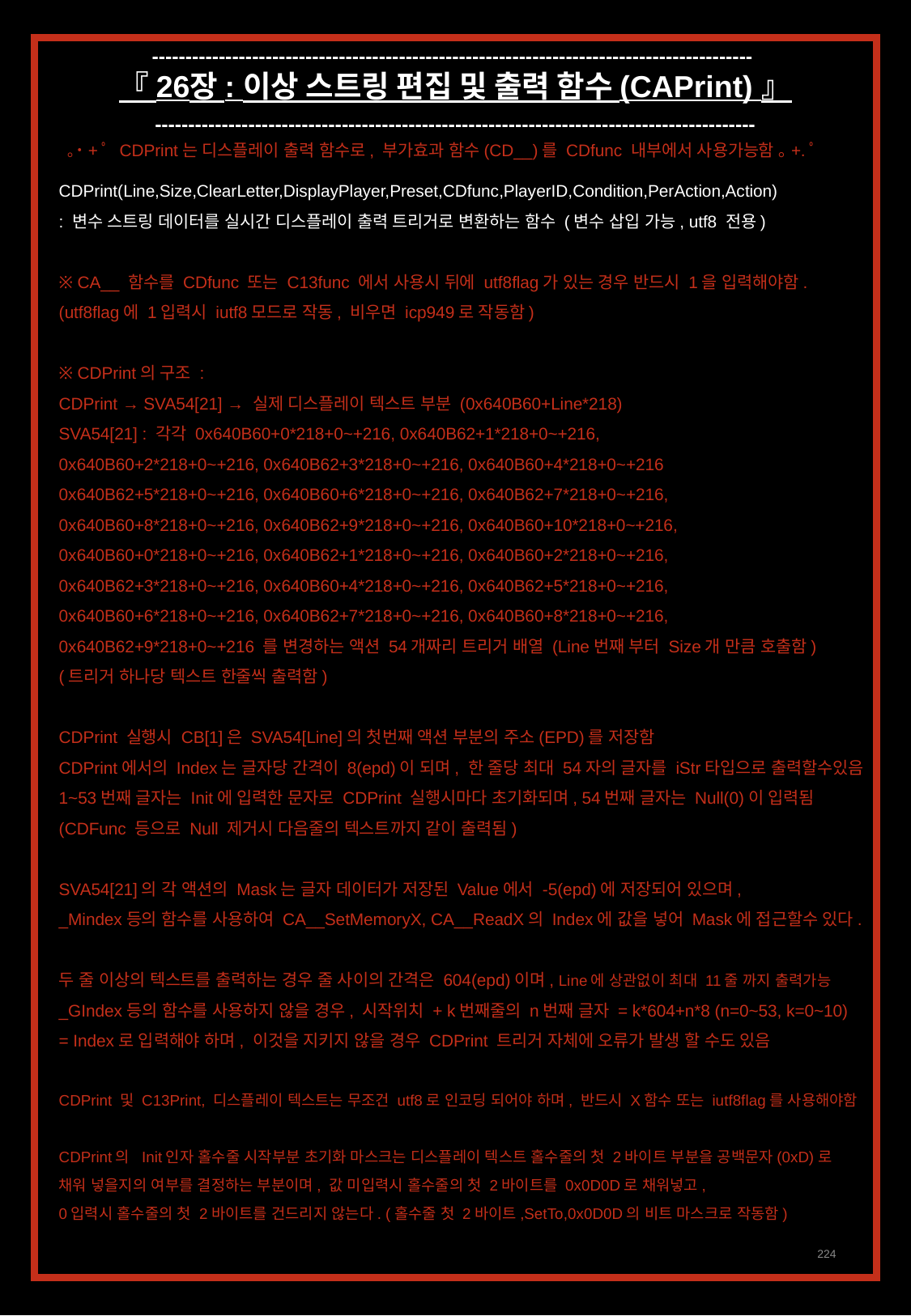

------------------------------------------------------------------------------------------
『 26장 : 이상 스트링 편집 및 출력 함수 (CAPrint) 』
------------------------------------------------------------------------------------------

｡˙+ﾟ CDPrint는 디스플레이 출력 함수로, 부가효과 함수(CD__)를 CDfunc 내부에서 사용가능함 ｡+.ﾟ
CDPrint(Line,Size,ClearLetter,DisplayPlayer,Preset,CDfunc,PlayerID,Condition,PerAction,Action)
: 변수 스트링 데이터를 실시간 디스플레이 출력 트리거로 변환하는 함수 (변수 삽입 가능, utf8 전용)

※ CA__ 함수를 CDfunc 또는 C13func 에서 사용시 뒤에 utf8flag가 있는 경우 반드시 1을 입력해야함.
(utf8flag에 1입력시 iutf8모드로 작동, 비우면 icp949로 작동함)

※ CDPrint의 구조 :
CDPrint → SVA54[21] → 실제 디스플레이 텍스트 부분 (0x640B60+Line*218)
SVA54[21] : 각각 0x640B60+0*218+0~+216, 0x640B62+1*218+0~+216,
0x640B60+2*218+0~+216, 0x640B62+3*218+0~+216, 0x640B60+4*218+0~+216
0x640B62+5*218+0~+216, 0x640B60+6*218+0~+216, 0x640B62+7*218+0~+216,
0x640B60+8*218+0~+216, 0x640B62+9*218+0~+216, 0x640B60+10*218+0~+216,
0x640B60+0*218+0~+216, 0x640B62+1*218+0~+216, 0x640B60+2*218+0~+216,
0x640B62+3*218+0~+216, 0x640B60+4*218+0~+216, 0x640B62+5*218+0~+216,
0x640B60+6*218+0~+216, 0x640B62+7*218+0~+216, 0x640B60+8*218+0~+216,
0x640B62+9*218+0~+216 를 변경하는 액션 54개짜리 트리거 배열 (Line번째 부터 Size개 만큼 호출함)
(트리거 하나당 텍스트 한줄씩 출력함)

CDPrint 실행시 CB[1]은 SVA54[Line]의 첫번째 액션 부분의 주소(EPD)를 저장함
CDPrint에서의 Index는 글자당 간격이 8(epd)이 되며, 한 줄당 최대 54자의 글자를 iStr타입으로 출력할수있음
1~53번째 글자는 Init에 입력한 문자로 CDPrint 실행시마다 초기화되며, 54번째 글자는 Null(0)이 입력됨
(CDFunc 등으로 Null 제거시 다음줄의 텍스트까지 같이 출력됨)

SVA54[21]의 각 액션의 Mask는 글자 데이터가 저장된 Value에서 -5(epd)에 저장되어 있으며,
_Mindex등의 함수를 사용하여 CA__SetMemoryX, CA__ReadX의 Index에 값을 넣어 Mask에 접근할수 있다.

두 줄 이상의 텍스트를 출력하는 경우 줄 사이의 간격은 604(epd)이며, Line에 상관없이 최대 11줄 까지 출력가능
_GIndex등의 함수를 사용하지 않을 경우, 시작위치 + k번째줄의 n번째 글자 = k*604+n*8 (n=0~53, k=0~10)
= Index로 입력해야 하며, 이것을 지키지 않을 경우 CDPrint 트리거 자체에 오류가 발생 할 수도 있음

CDPrint 및 C13Print, 디스플레이 텍스트는 무조건 utf8로 인코딩 되어야 하며, 반드시 X함수 또는 iutf8flag를 사용해야함

CDPrint의  Init인자 홀수줄 시작부분 초기화 마스크는 디스플레이 텍스트 홀수줄의 첫 2바이트 부분을 공백문자(0xD)로
채워 넣을지의 여부를 결정하는 부분이며, 값 미입력시 홀수줄의 첫 2바이트를 0x0D0D로 채워넣고,
0입력시 홀수줄의 첫 2바이트를 건드리지 않는다. (홀수줄 첫 2바이트,SetTo,0x0D0D의 비트 마스크로 작동함)
224